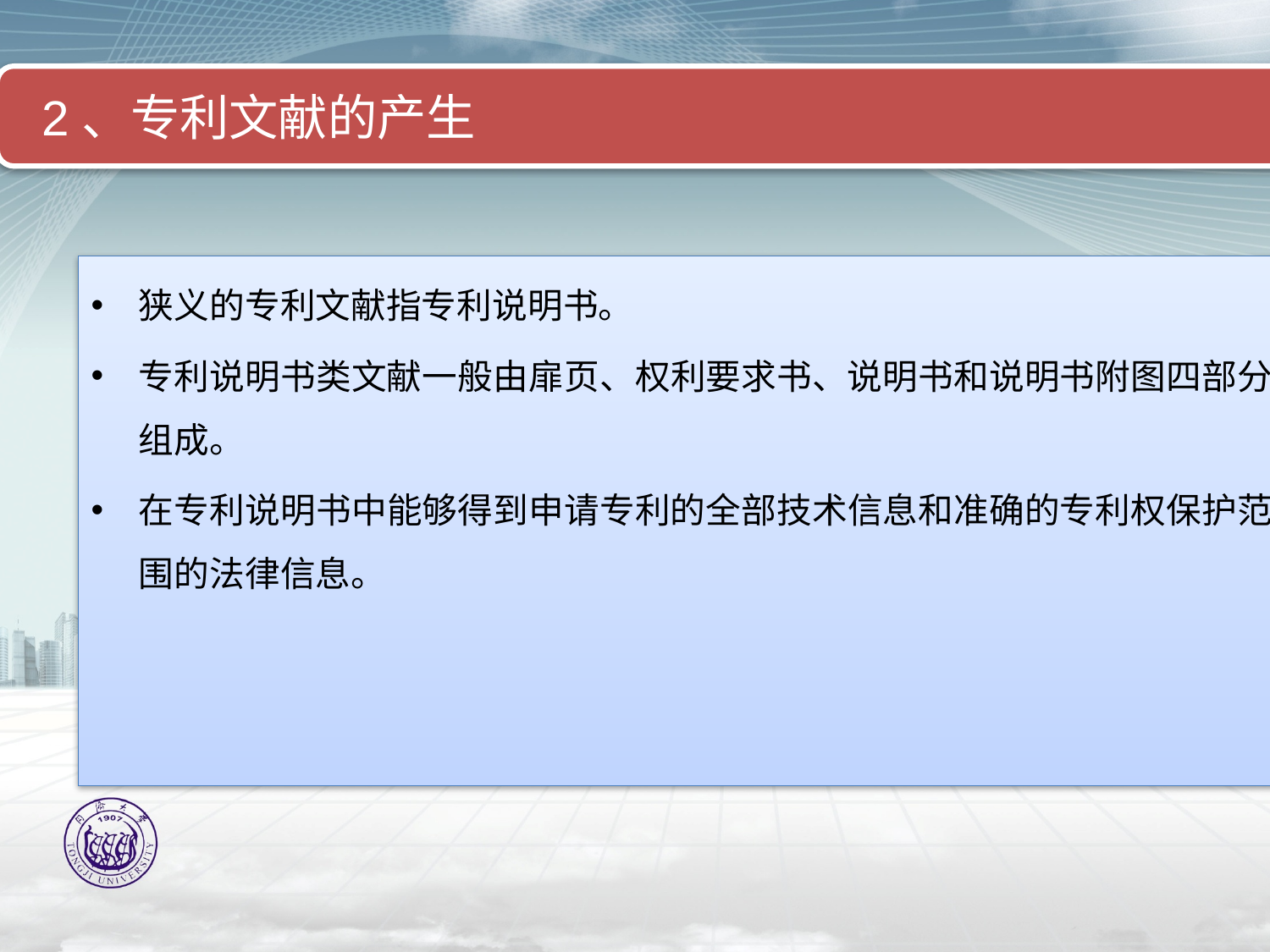

2、专利文献的产生
狭义的专利文献指专利说明书。
专利说明书类文献一般由扉页、权利要求书、说明书和说明书附图四部分组成。
在专利说明书中能够得到申请专利的全部技术信息和准确的专利权保护范围的法律信息。